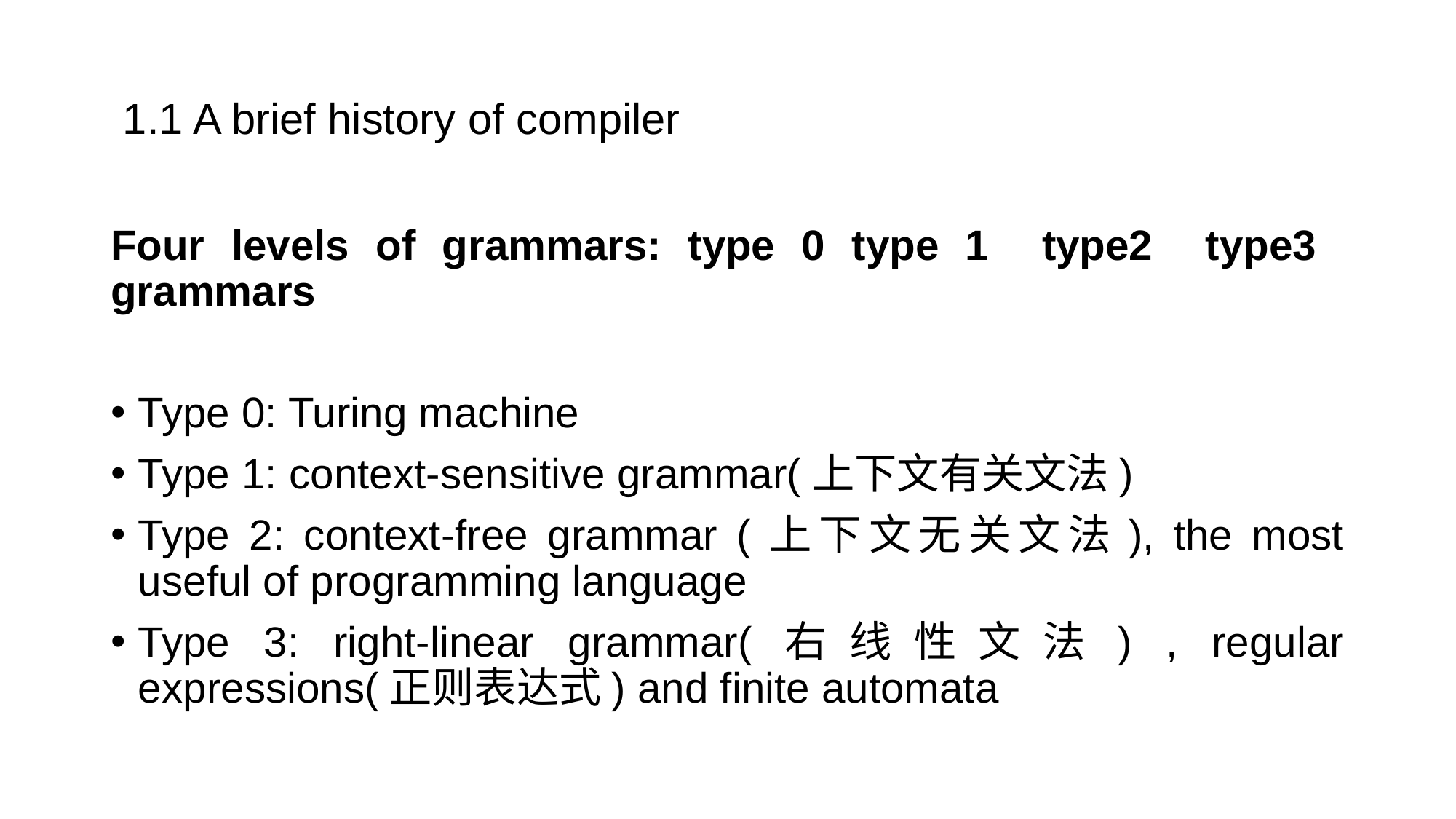

# 1.1 A brief history of compiler
Four levels of grammars: type 0 type 1  type2  type3  grammars

Type 0: Turing machine
Type 1: context-sensitive grammar(上下文有关文法)
Type 2: context-free grammar (上下文无关文法), the most useful of programming language
Type 3: right-linear grammar(右线性文法) , regular expressions(正则表达式) and finite automata